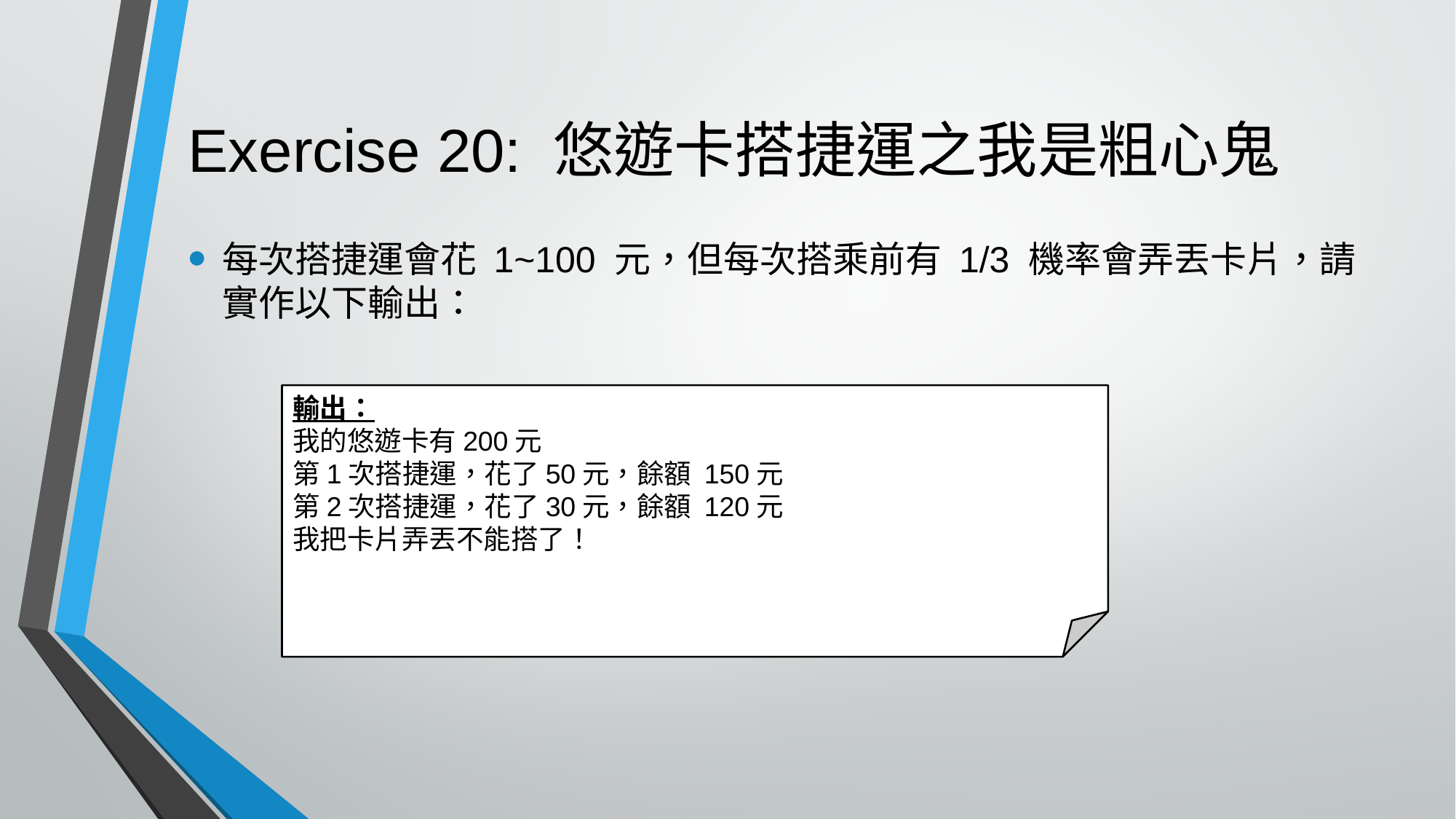

# Exercise 20: 悠遊卡搭捷運之我是粗心鬼
每次搭捷運會花 1~100 元，但每次搭乘前有 1/3 機率會弄丟卡片，請實作以下輸出：

輸出：
我的悠遊卡有200元
第1次搭捷運，花了50元，餘額 150元
第2次搭捷運，花了30元，餘額 120元
我把卡片弄丟不能搭了！